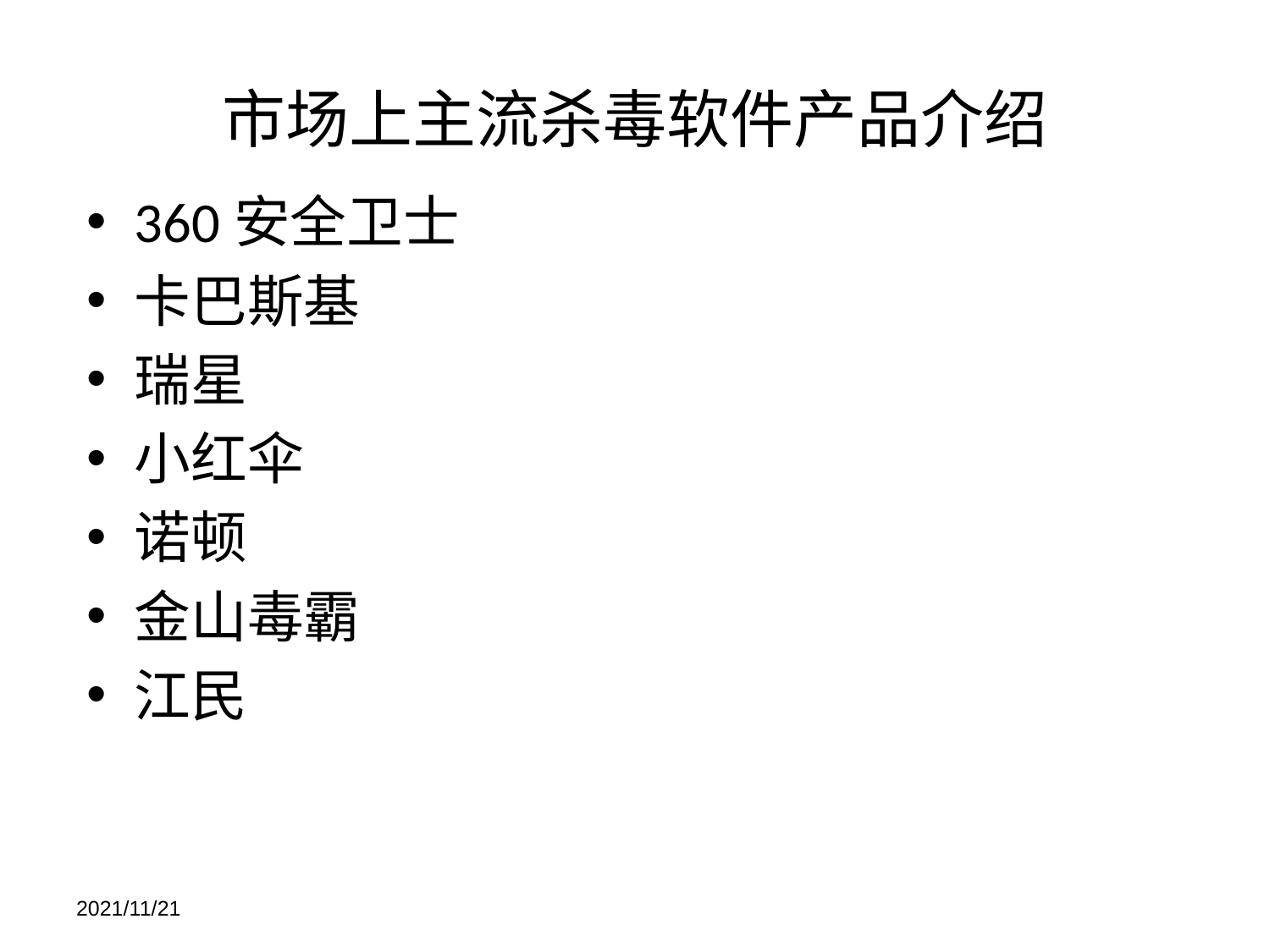

市场上主流杀毒软件产品介绍
360安全卫士
卡巴斯基
瑞星
小红伞
诺顿
金山毒霸
江民
2021/11/21